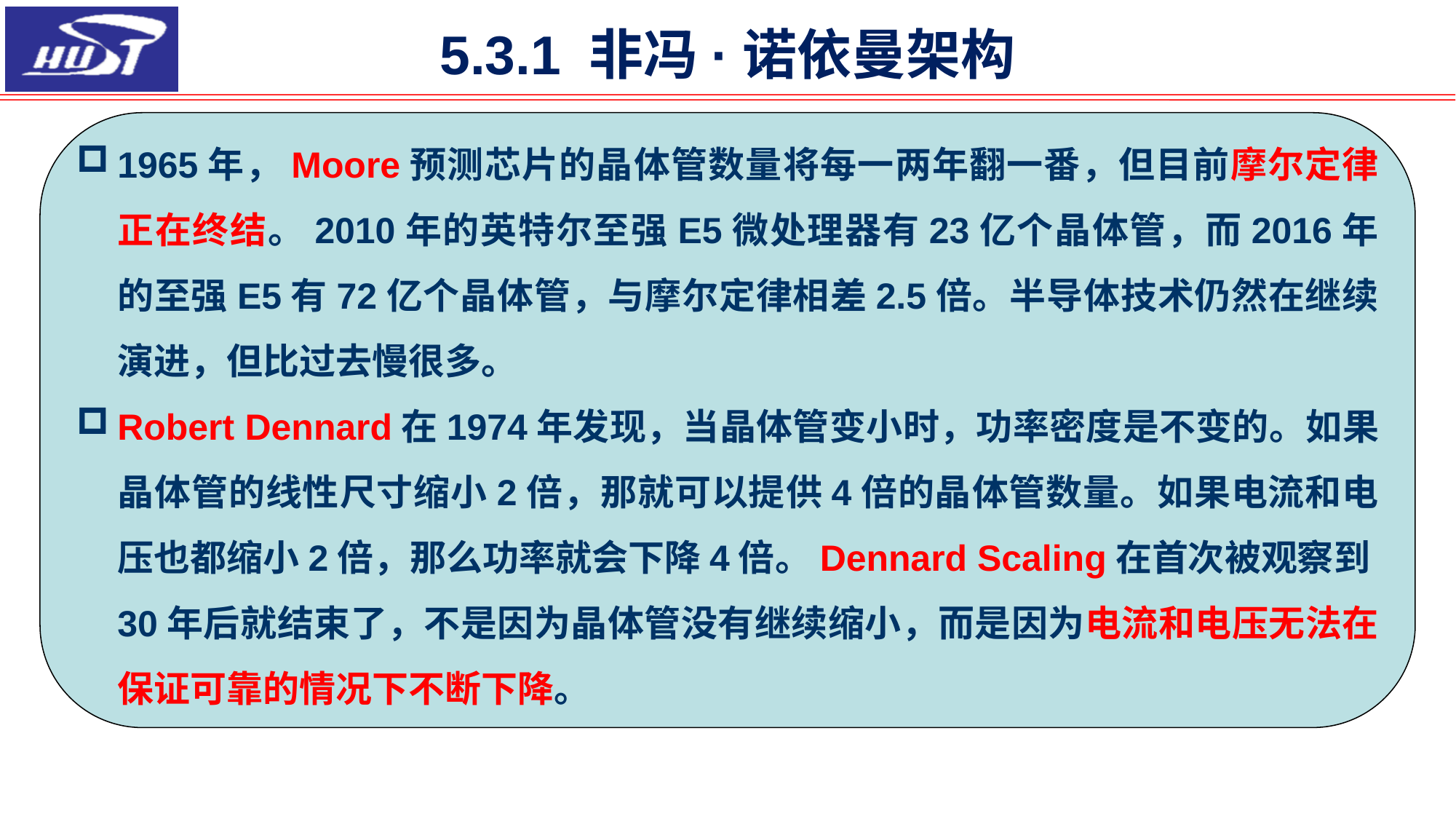

# 5.3.1 非冯·诺依曼架构

1965年，Moore预测芯片的晶体管数量将每一两年翻一番，但目前摩尔定律正在终结。2010年的英特尔至强E5微处理器有23亿个晶体管，而2016年的至强E5有72亿个晶体管，与摩尔定律相差2.5倍。半导体技术仍然在继续演进，但比过去慢很多。
Robert Dennard在1974年发现，当晶体管变小时，功率密度是不变的。如果晶体管的线性尺寸缩小2倍，那就可以提供4倍的晶体管数量。如果电流和电压也都缩小2倍，那么功率就会下降4倍。Dennard Scaling在首次被观察到30年后就结束了，不是因为晶体管没有继续缩小，而是因为电流和电压无法在保证可靠的情况下不断下降。
7